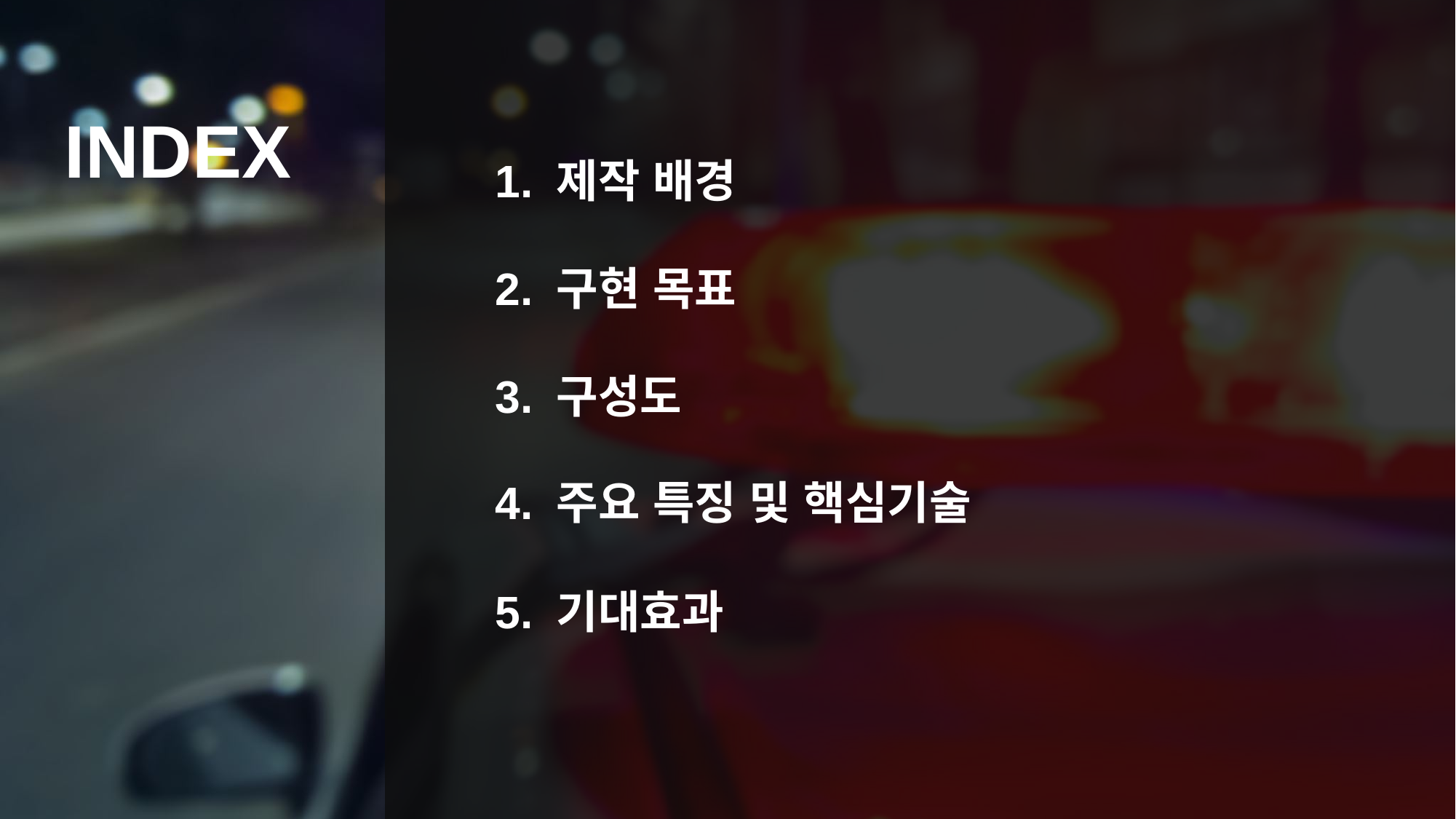

1. 제작 배경
2. 구현 목표
3. 구성도
4. 주요 특징 및 핵심기술
5. 기대효과
2